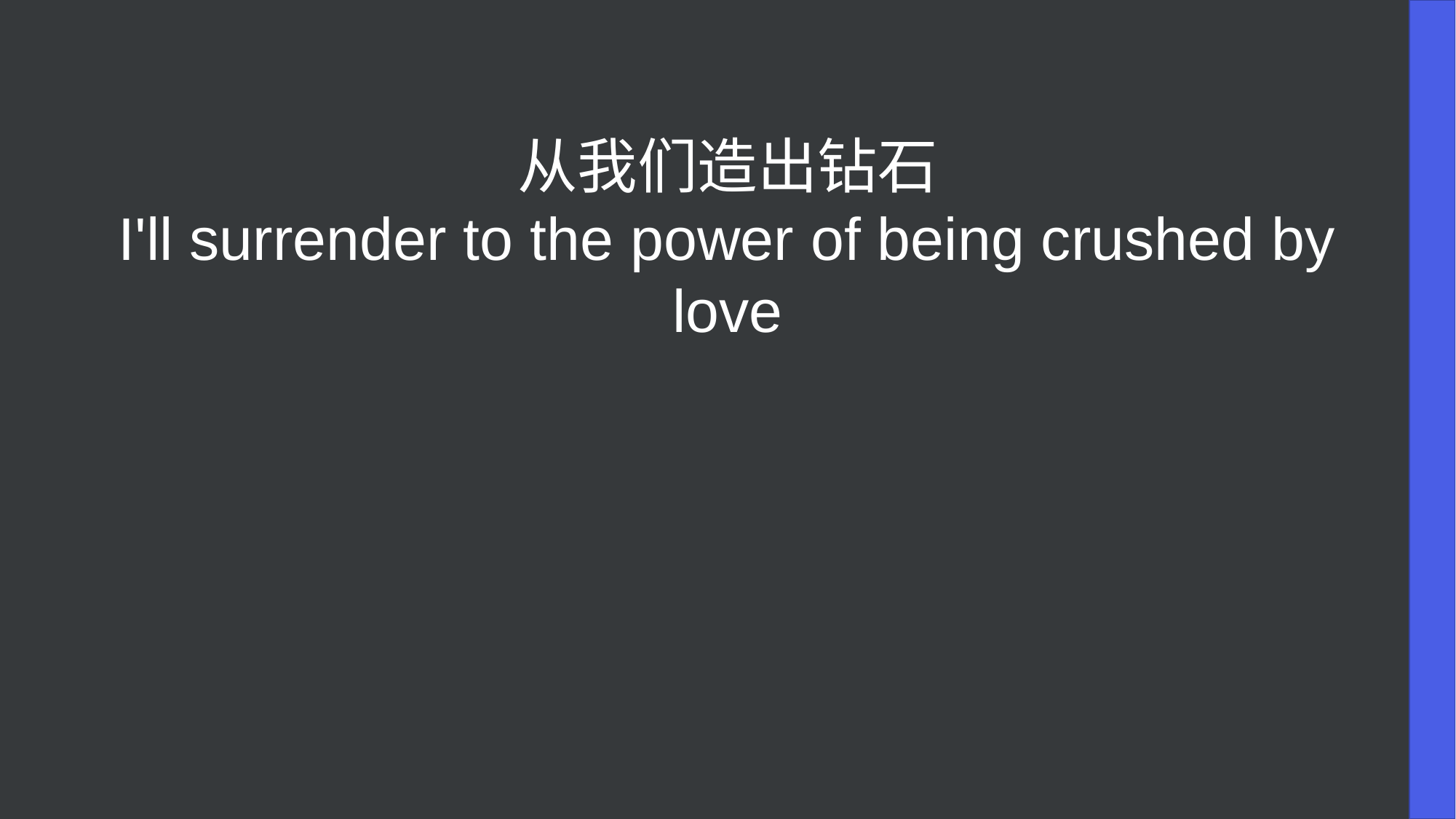

从我们造出钻石
I'll surrender to the power of being crushed by love